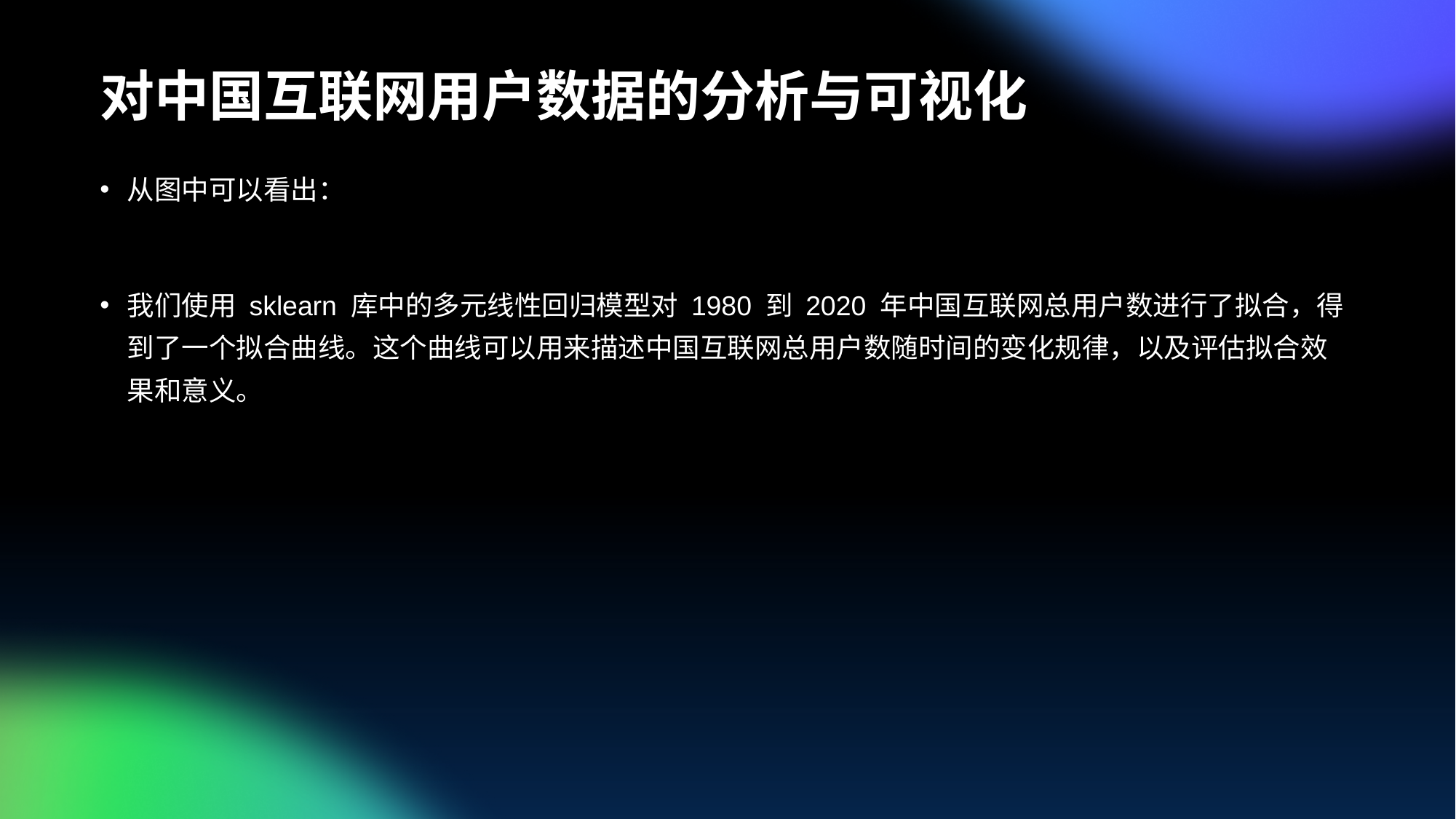

# 对中国互联网用户数据的分析与可视化
从图中可以看出：

我们使用 sklearn 库中的多元线性回归模型对 1980 到 2020 年中国互联网总用户数进行了拟合，得到了一个拟合曲线。这个曲线可以用来描述中国互联网总用户数随时间的变化规律，以及评估拟合效果和意义。